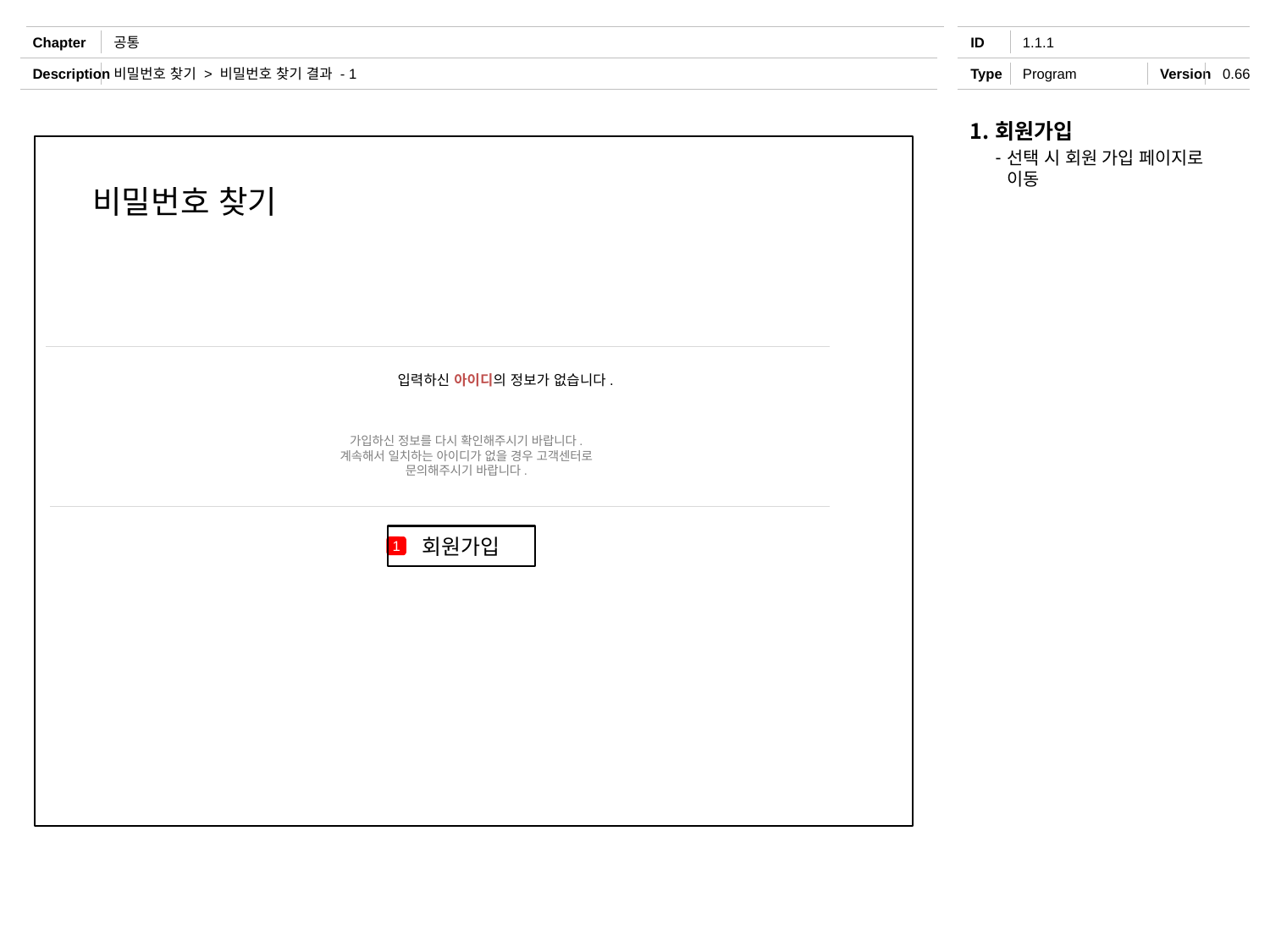

공통
1.1.1
비밀번호 찾기 > 비밀번호 찾기 결과 - 1
Program
회원가입
선택 시 회원 가입 페이지로 이동

비밀번호 찾기
입력하신 아이디의 정보가 없습니다.
가입하신 정보를 다시 확인해주시기 바랍니다.
계속해서 일치하는 아이디가 없을 경우 고객센터로
문의해주시기 바랍니다.
회원가입
1